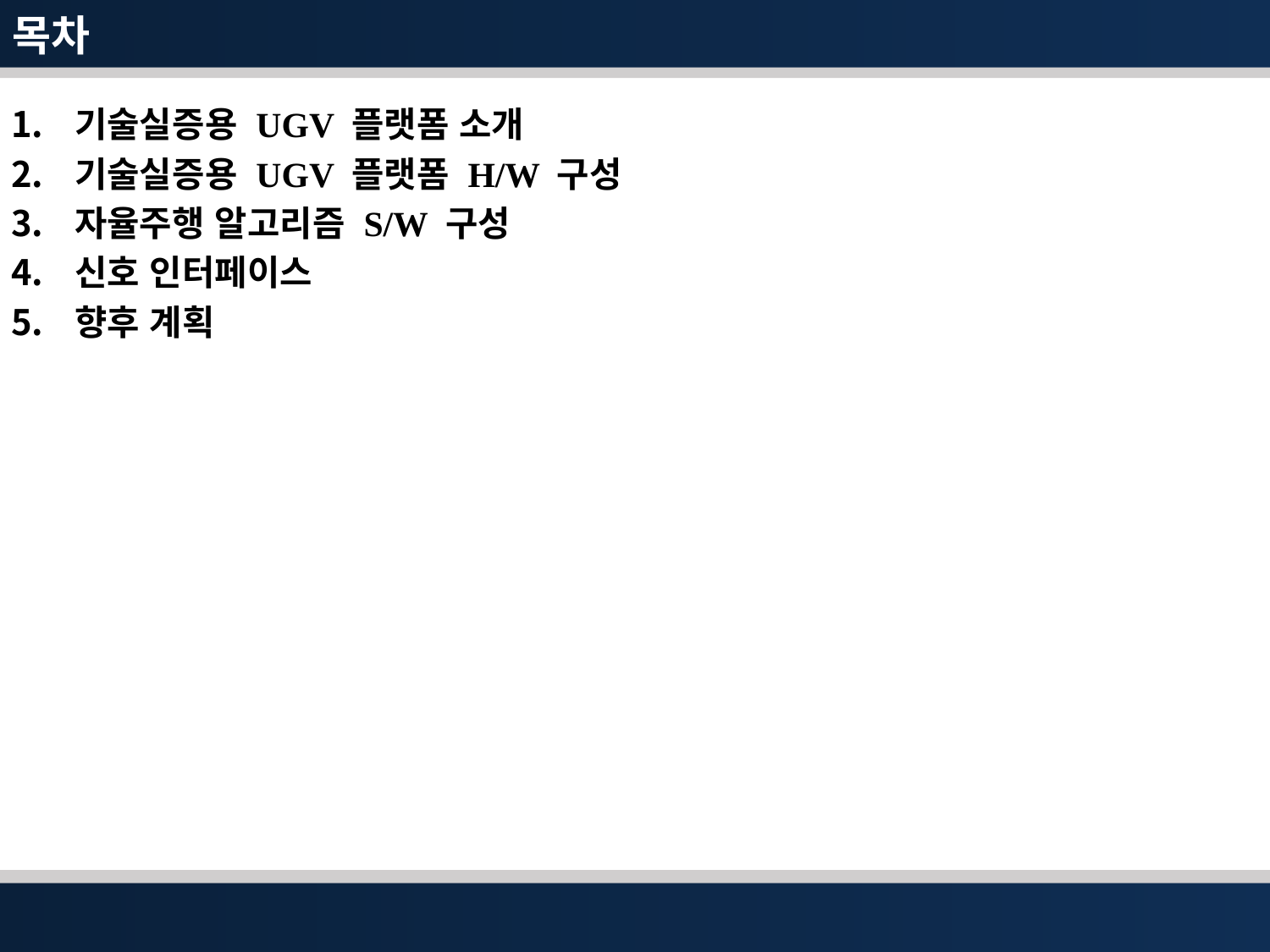

목차

기술실증용 UGV 플랫폼 소개
기술실증용 UGV 플랫폼 H/W 구성
자율주행 알고리즘 S/W 구성
신호 인터페이스
향후 계획